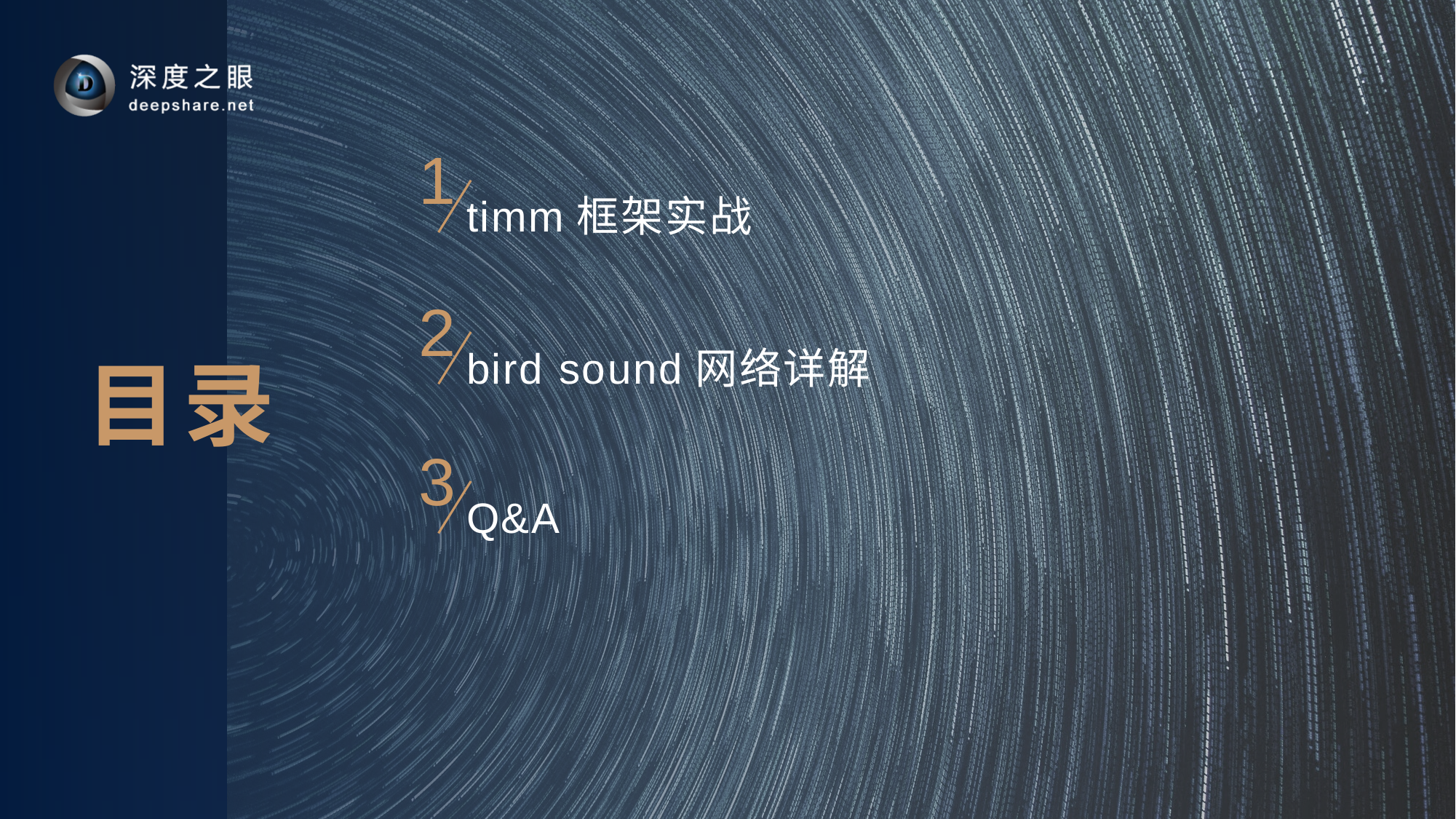

1
timm框架实战
2
bird sound网络详解
3
Q&A